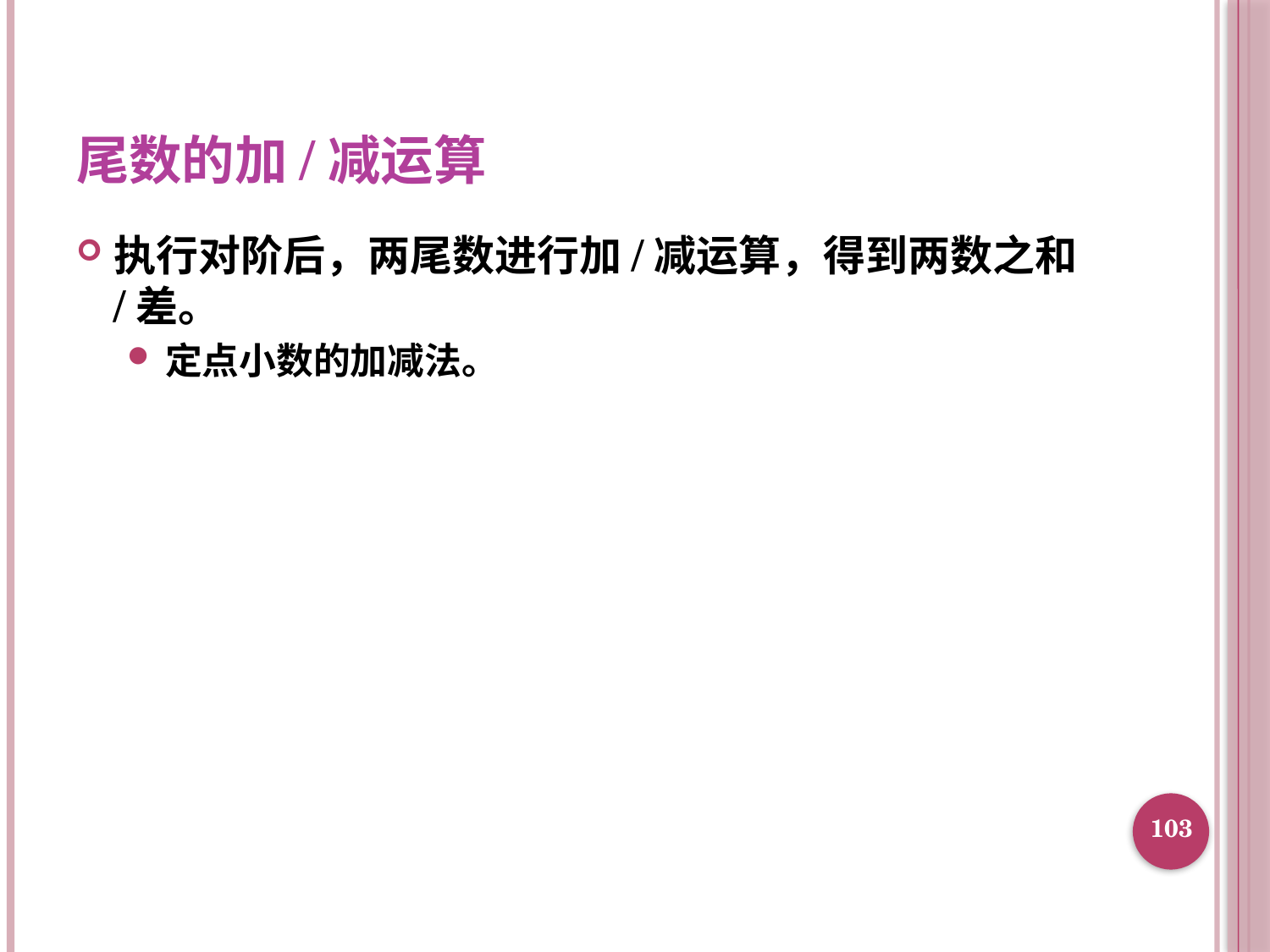

尾数的加/减运算
执行对阶后，两尾数进行加/减运算，得到两数之和/差。
定点小数的加减法。
103